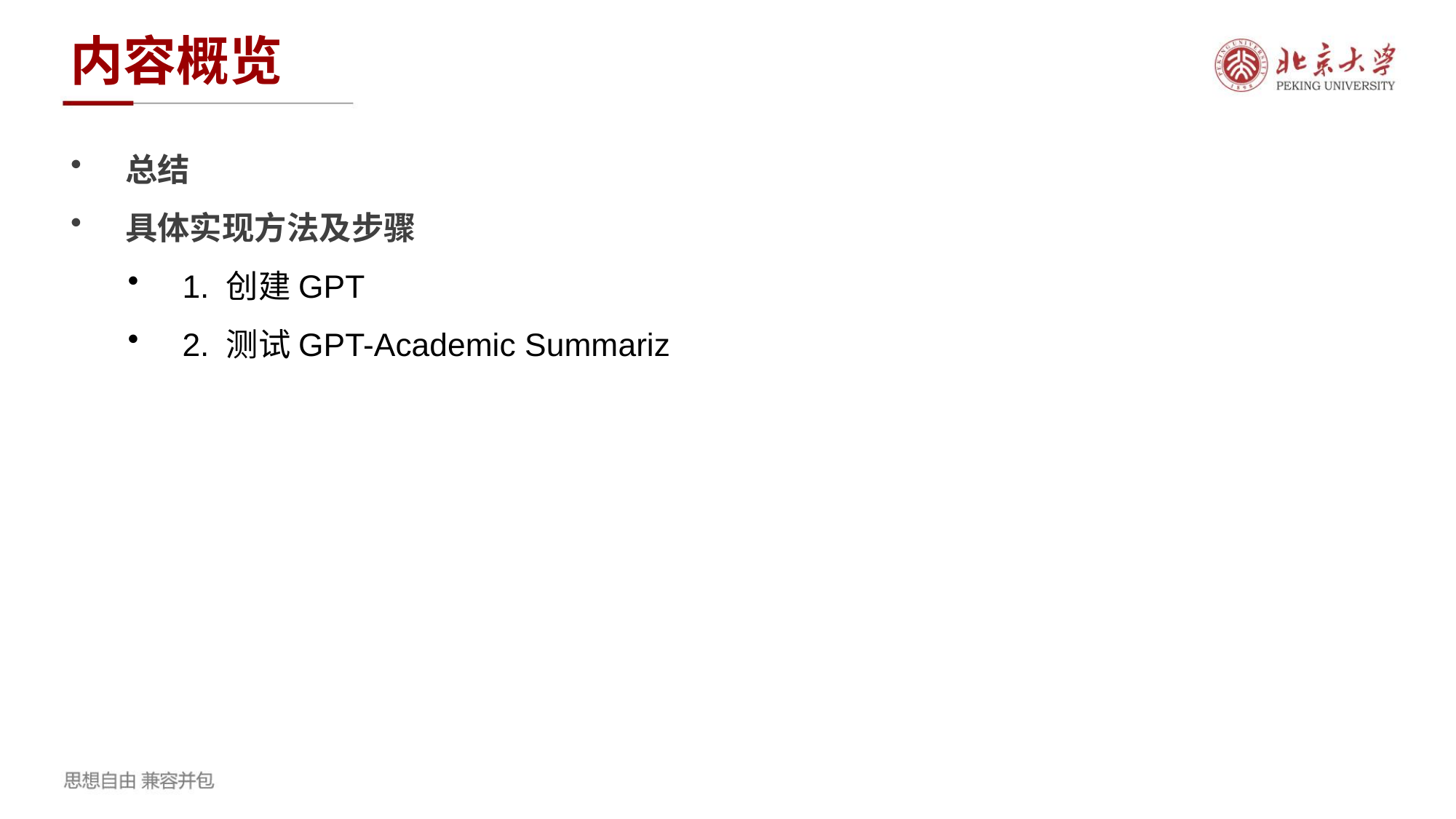

内容概览
总结
具体实现方法及步骤
1. 创建GPT
2. 测试GPT-Academic Summariz